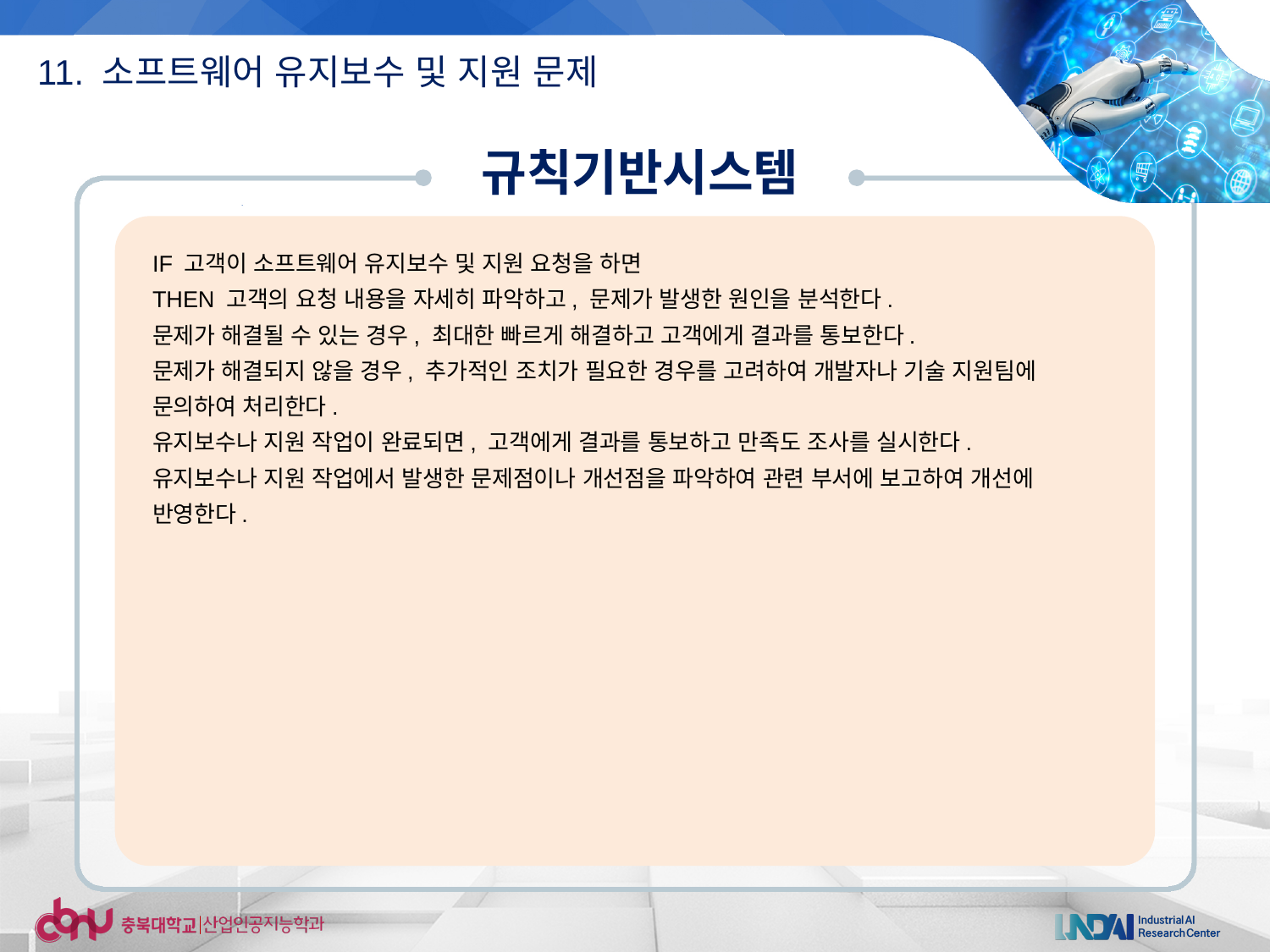

11. 소프트웨어 유지보수 및 지원 문제
규칙기반시스템

IF 고객이 소프트웨어 유지보수 및 지원 요청을 하면
THEN 고객의 요청 내용을 자세히 파악하고, 문제가 발생한 원인을 분석한다.
문제가 해결될 수 있는 경우, 최대한 빠르게 해결하고 고객에게 결과를 통보한다.
문제가 해결되지 않을 경우, 추가적인 조치가 필요한 경우를 고려하여 개발자나 기술 지원팀에 문의하여 처리한다.
유지보수나 지원 작업이 완료되면, 고객에게 결과를 통보하고 만족도 조사를 실시한다.
유지보수나 지원 작업에서 발생한 문제점이나 개선점을 파악하여 관련 부서에 보고하여 개선에 반영한다.